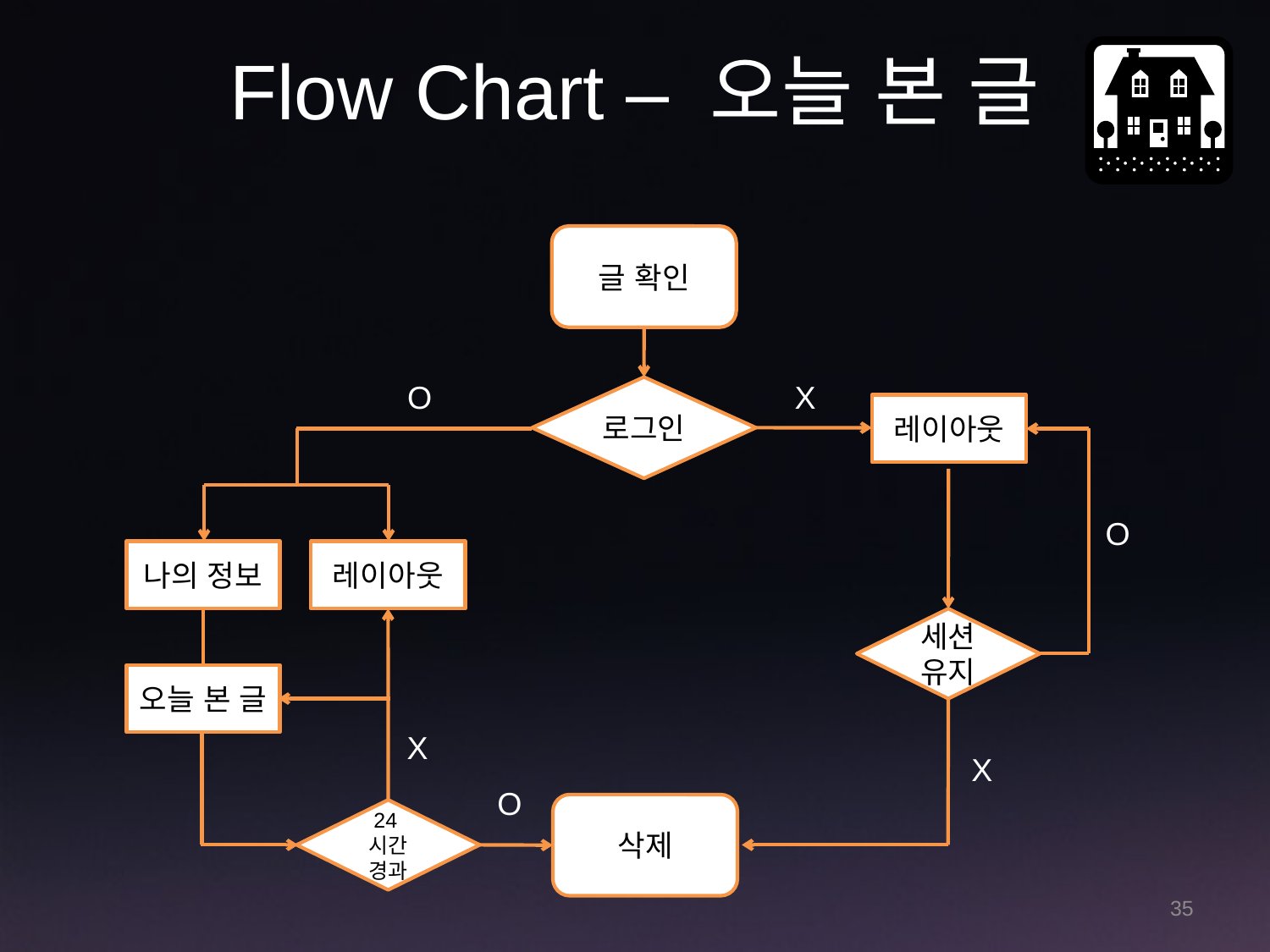

# Flow Chart – 오늘 본 글
글 확인
O
X
로그인
레이아웃
O
나의 정보
레이아웃
세션유지
오늘 본 글
X
X
O
삭제
24시간
경과
35